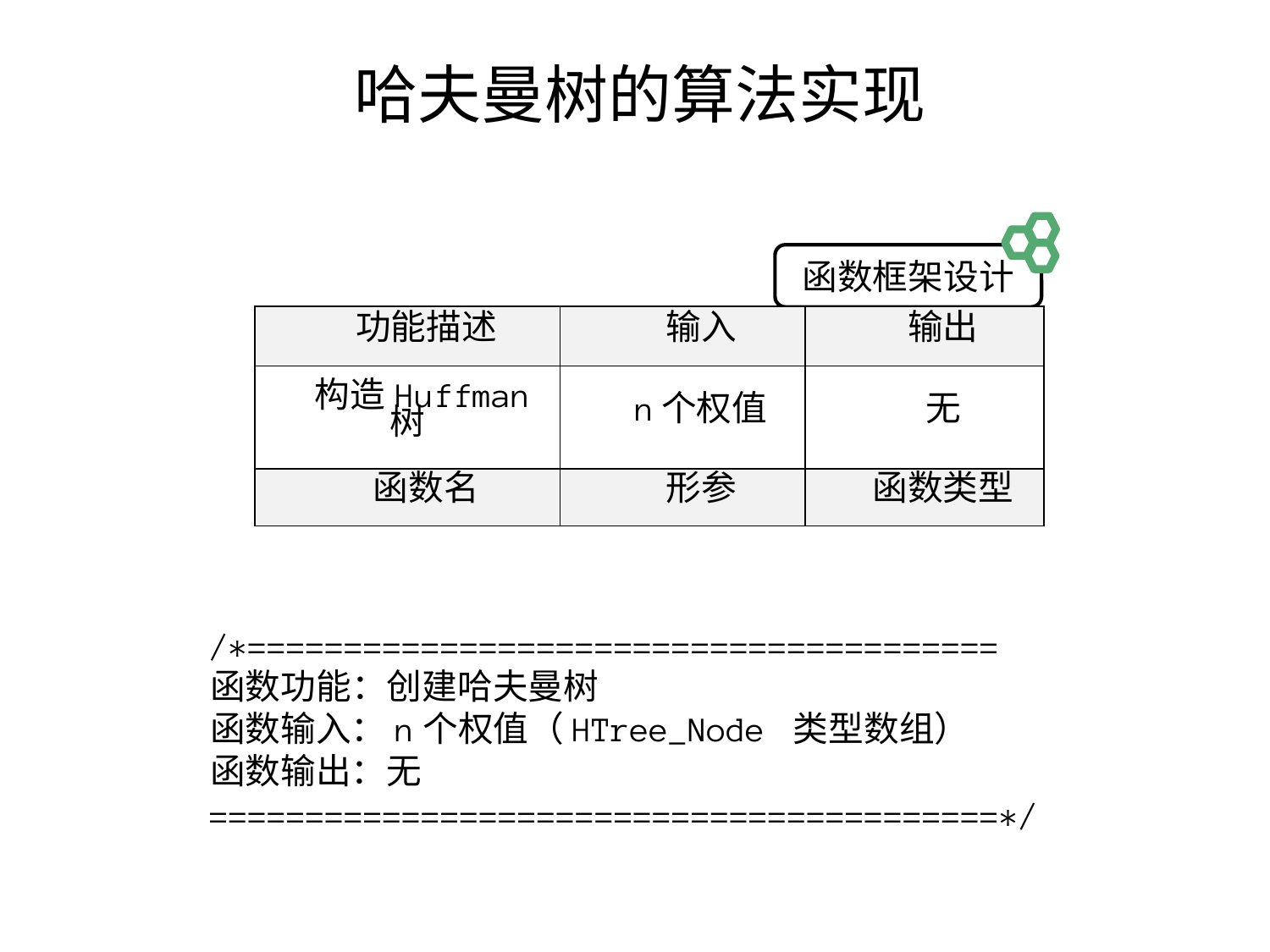

# 哈夫曼树的算法实现

函数框架设计
| 功能描述 | 输入 | 输出 |
| --- | --- | --- |
| 构造Huffman树 | n个权值 | 无 |
| 函数名 | 形参 | 函数类型 |
/*=======================================
函数功能：创建哈夫曼树
函数输入：n个权值（HTree_Node 类型数组）
函数输出：无
=========================================*/

167